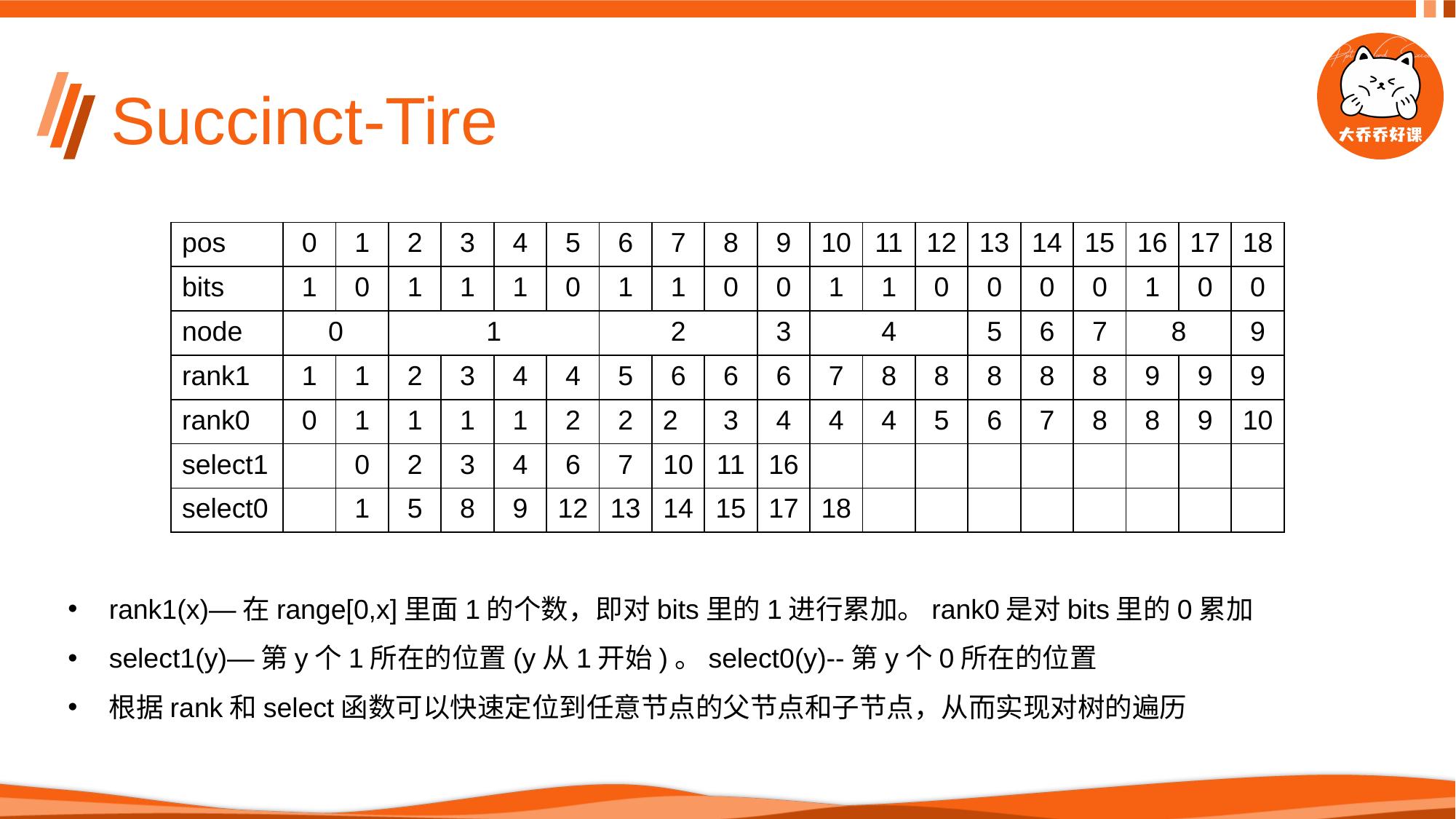

# Succinct-Tire
| pos | 0 | 1 | 2 | 3 | 4 | 5 | 6 | 7 | 8 | 9 | 10 | 11 | 12 | 13 | 14 | 15 | 16 | 17 | 18 |
| --- | --- | --- | --- | --- | --- | --- | --- | --- | --- | --- | --- | --- | --- | --- | --- | --- | --- | --- | --- |
| bits | 1 | 0 | 1 | 1 | 1 | 0 | 1 | 1 | 0 | 0 | 1 | 1 | 0 | 0 | 0 | 0 | 1 | 0 | 0 |
| node | 0 |  | 1 |  |  |  | 2 |  |  | 3 | 4 |  |  | 5 | 6 | 7 | 8 |  | 9 |
| rank1 | 1 | 1 | 2 | 3 | 4 | 4 | 5 | 6 | 6 | 6 | 7 | 8 | 8 | 8 | 8 | 8 | 9 | 9 | 9 |
| rank0 | 0 | 1 | 1 | 1 | 1 | 2 | 2 | 2 | 3 | 4 | 4 | 4 | 5 | 6 | 7 | 8 | 8 | 9 | 10 |
| select1 |  | 0 | 2 | 3 | 4 | 6 | 7 | 10 | 11 | 16 |  |  |  |  |  |  |  |  |  |
| select0 |  | 1 | 5 | 8 | 9 | 12 | 13 | 14 | 15 | 17 | 18 |  |  |  |  |  |  |  |  |
rank1(x)—在range[0,x]里面1的个数，即对bits里的1进行累加。rank0是对bits里的0累加
select1(y)—第y个1所在的位置(y从1开始)。select0(y)--第y个0所在的位置
根据rank和select函数可以快速定位到任意节点的父节点和子节点，从而实现对树的遍历